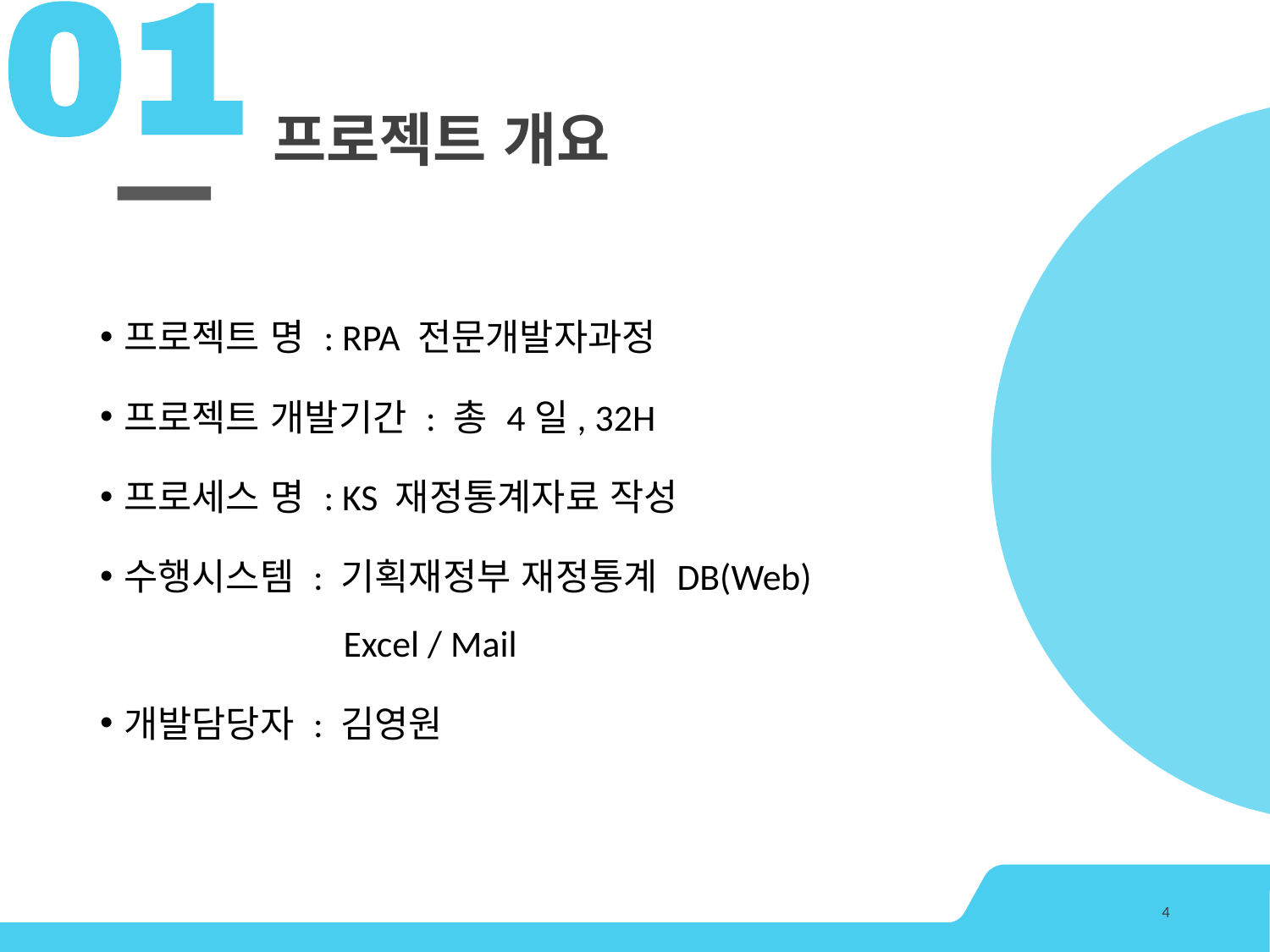

01

# 프로젝트 개요

프로젝트 명 : RPA 전문개발자과정
프로젝트 개발기간 : 총 4일, 32H
프로세스 명 : KS 재정통계자료 작성
수행시스템 : 기획재정부 재정통계 DB(Web)
                          Excel / Mail
개발담당자 : 김영원
4